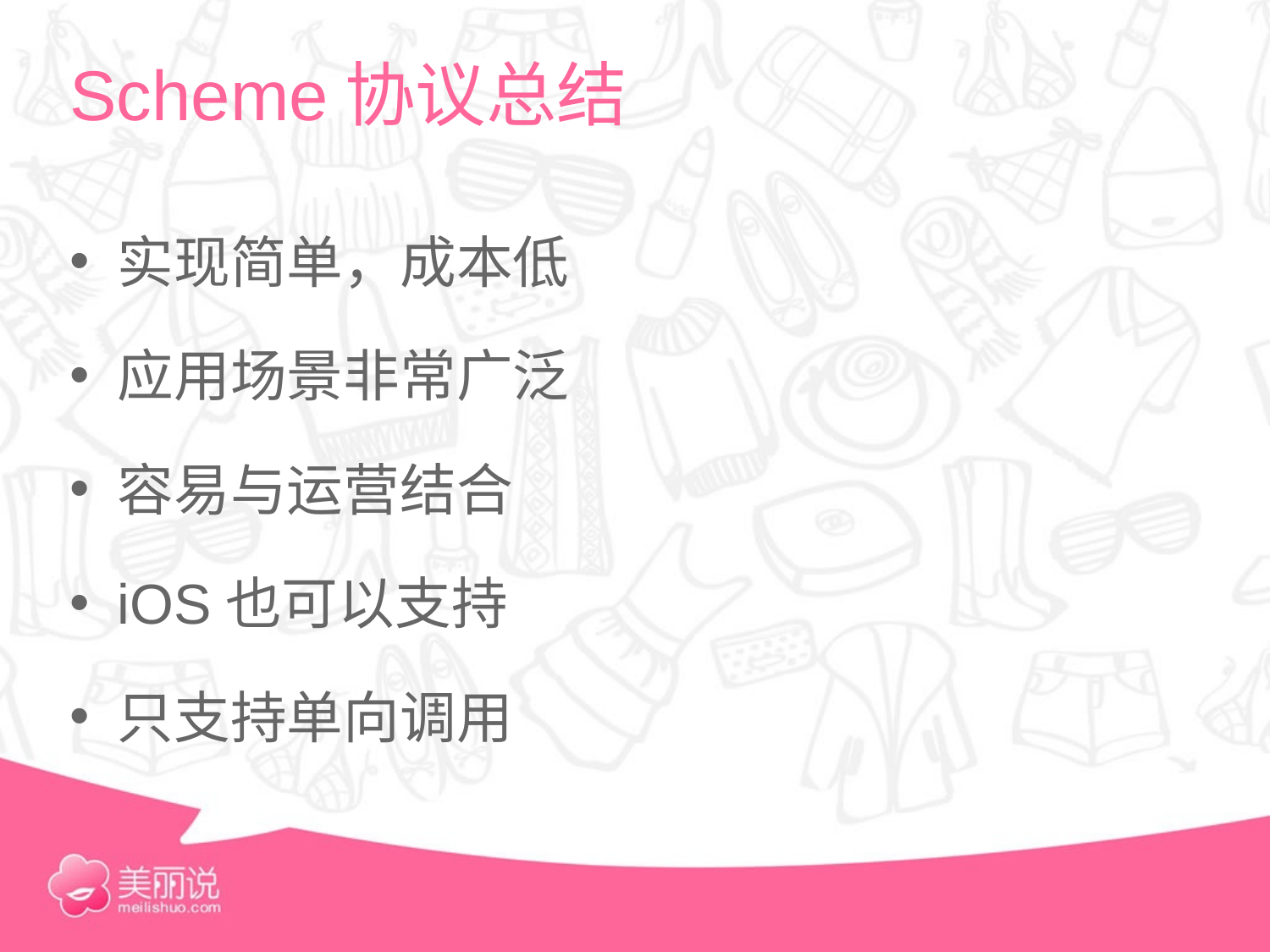

# Scheme协议总结
实现简单，成本低
应用场景非常广泛
容易与运营结合
iOS也可以支持
只支持单向调用